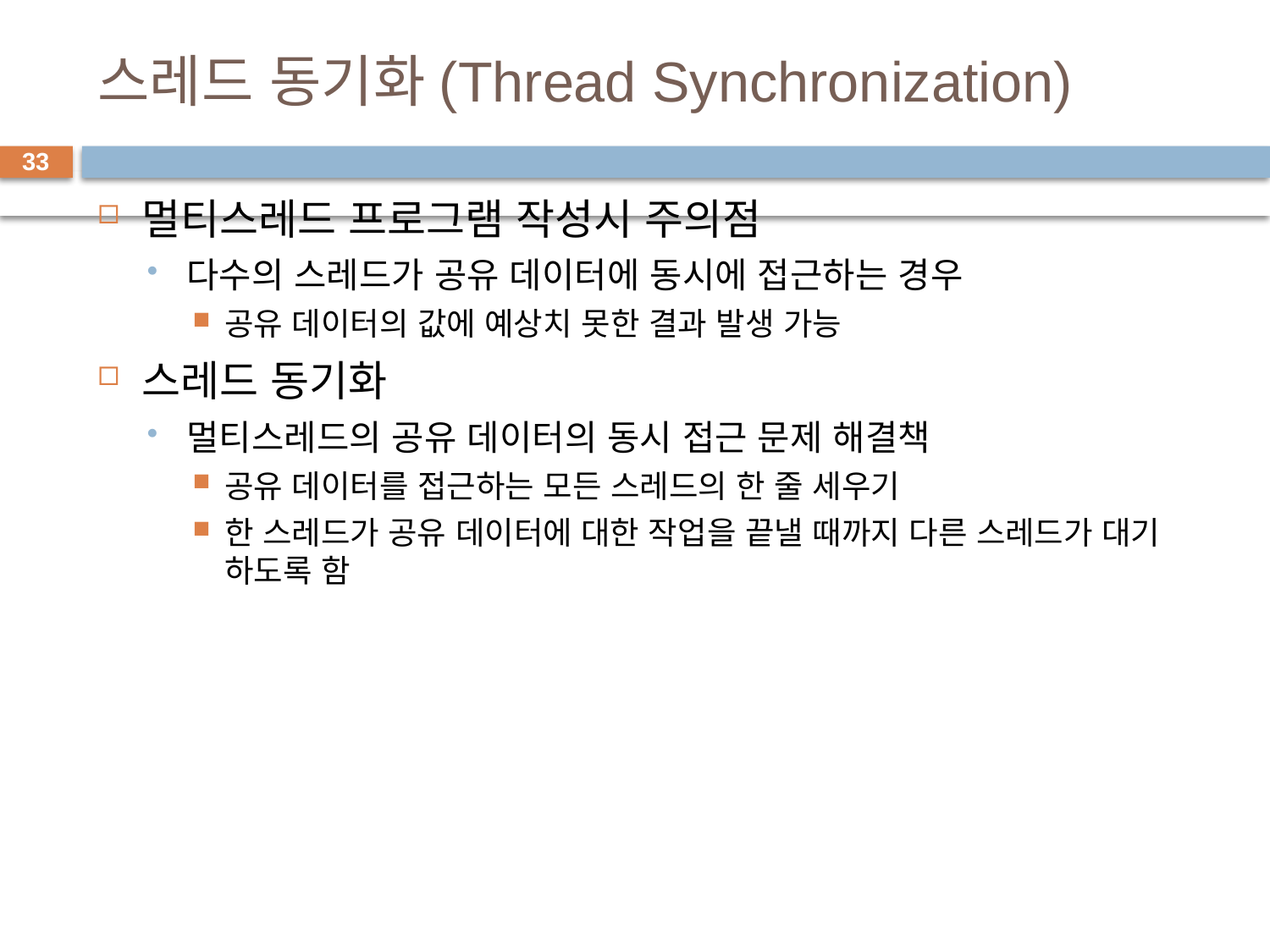

# 스레드 동기화(Thread Synchronization)
33
멀티스레드 프로그램 작성시 주의점
다수의 스레드가 공유 데이터에 동시에 접근하는 경우
공유 데이터의 값에 예상치 못한 결과 발생 가능
스레드 동기화
멀티스레드의 공유 데이터의 동시 접근 문제 해결책
공유 데이터를 접근하는 모든 스레드의 한 줄 세우기
한 스레드가 공유 데이터에 대한 작업을 끝낼 때까지 다른 스레드가 대기 하도록 함